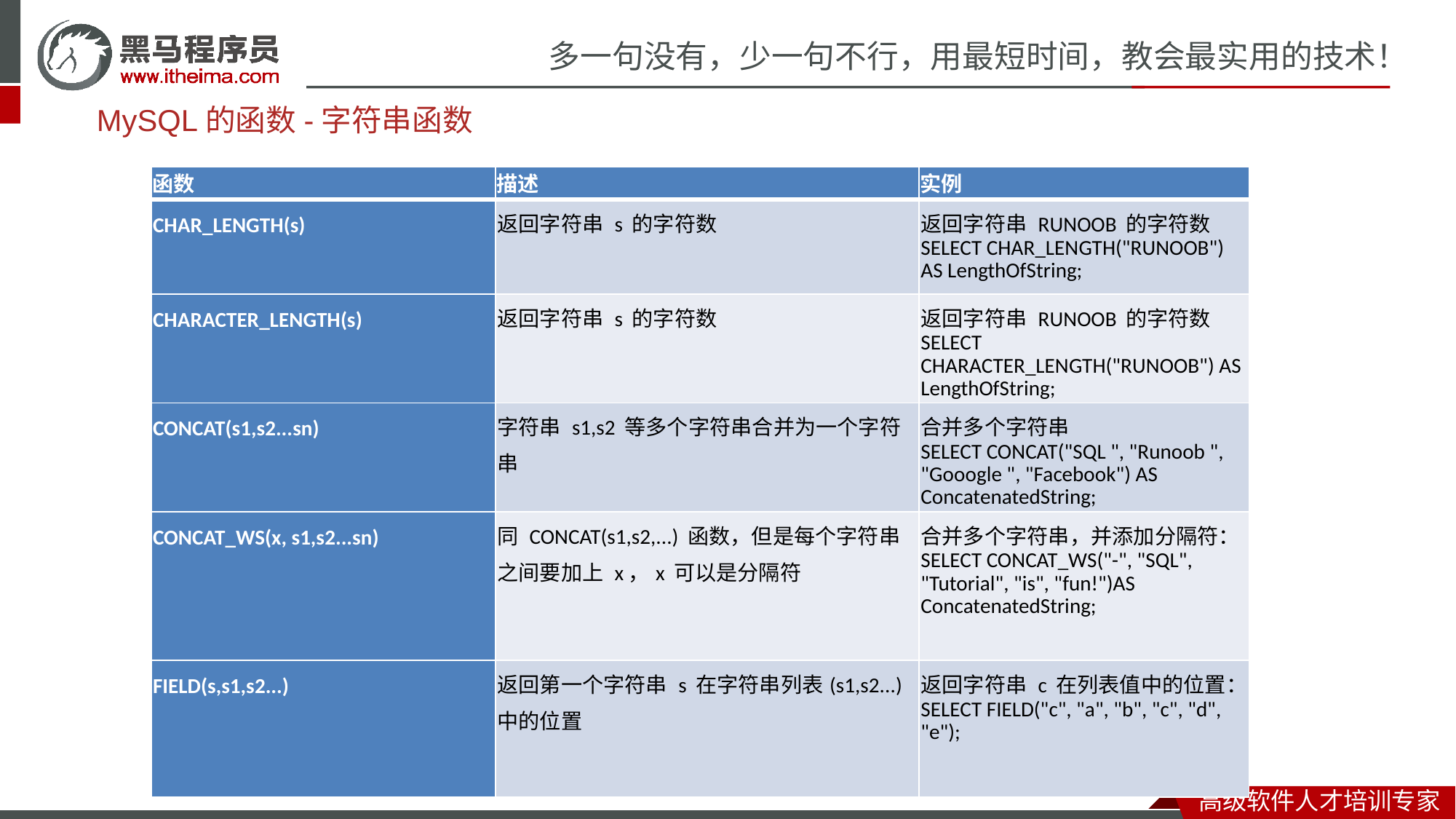

MySQL的函数-字符串函数
| 函数 | 描述 | 实例 |
| --- | --- | --- |
| CHAR\_LENGTH(s) | 返回字符串 s 的字符数 | 返回字符串 RUNOOB 的字符数 SELECT CHAR\_LENGTH("RUNOOB") AS LengthOfString; |
| CHARACTER\_LENGTH(s) | 返回字符串 s 的字符数 | 返回字符串 RUNOOB 的字符数 SELECT CHARACTER\_LENGTH("RUNOOB") AS LengthOfString; |
| CONCAT(s1,s2...sn) | 字符串 s1,s2 等多个字符串合并为一个字符串 | 合并多个字符串 SELECT CONCAT("SQL ", "Runoob ", "Gooogle ", "Facebook") AS ConcatenatedString; |
| CONCAT\_WS(x, s1,s2...sn) | 同 CONCAT(s1,s2,...) 函数，但是每个字符串之间要加上 x，x 可以是分隔符 | 合并多个字符串，并添加分隔符： SELECT CONCAT\_WS("-", "SQL", "Tutorial", "is", "fun!")AS ConcatenatedString; |
| FIELD(s,s1,s2...) | 返回第一个字符串 s 在字符串列表(s1,s2...)中的位置 | 返回字符串 c 在列表值中的位置： SELECT FIELD("c", "a", "b", "c", "d", "e"); |